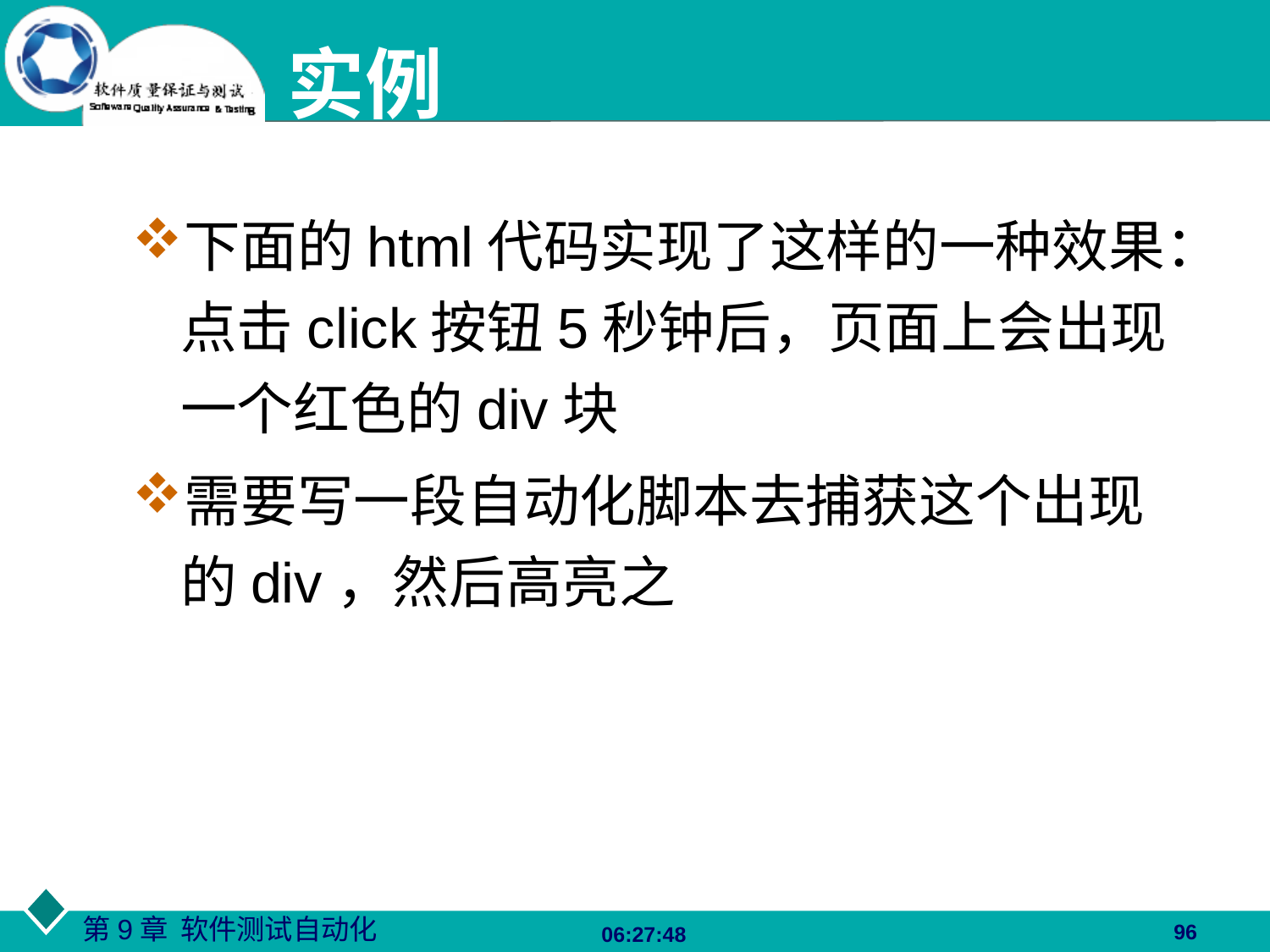

# 实例
下面的html代码实现了这样的一种效果：点击click按钮5秒钟后，页面上会出现一个红色的div块
需要写一段自动化脚本去捕获这个出现的div，然后高亮之
96
06:27:48